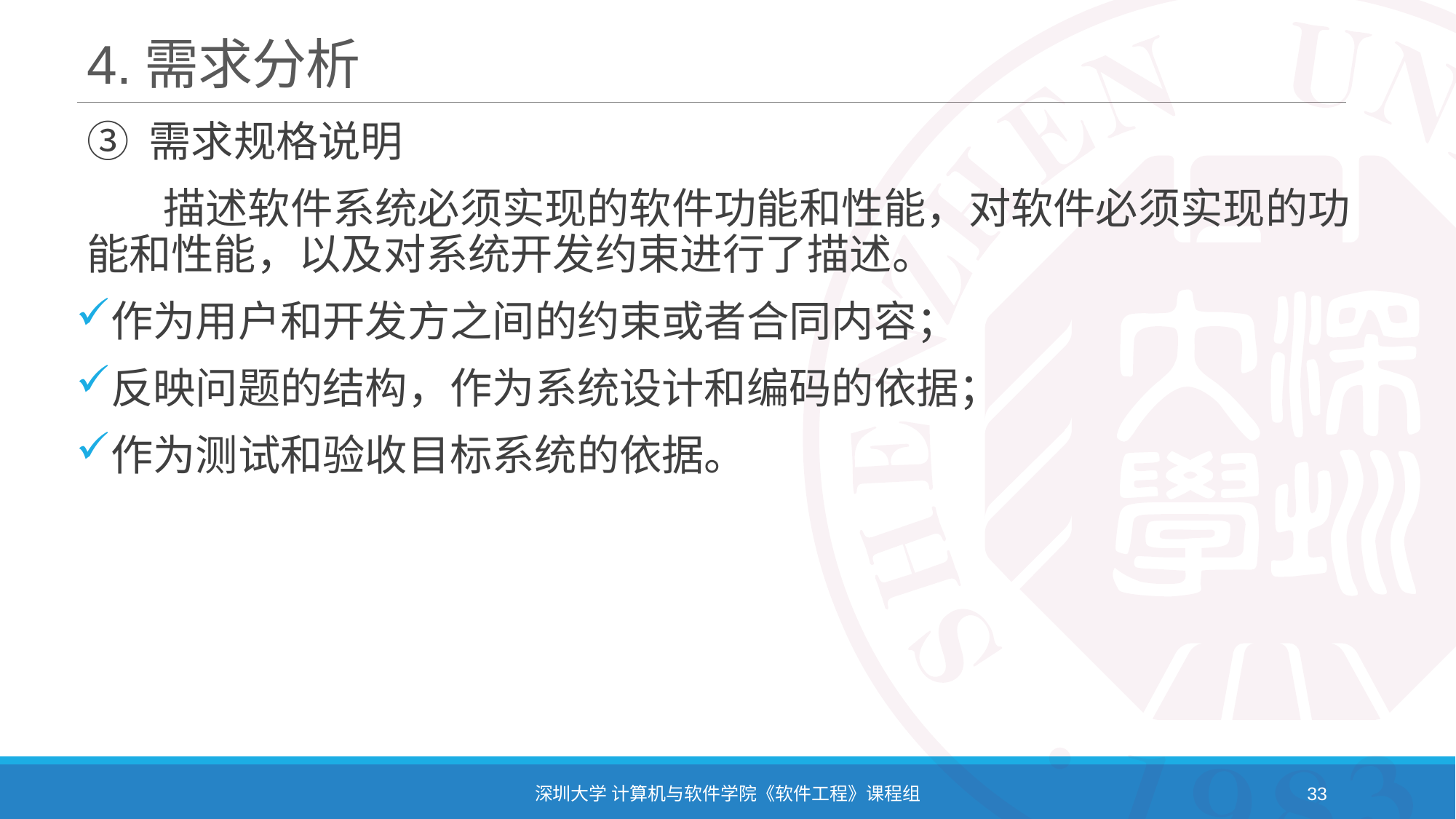

# 4.需求分析
③ 需求规格说明
       描述软件系统必须实现的软件功能和性能，对软件必须实现的功能和性能，以及对系统开发约束进行了描述。
作为用户和开发方之间的约束或者合同内容；
反映问题的结构，作为系统设计和编码的依据；
作为测试和验收目标系统的依据。

深圳大学 计算机与软件学院《软件工程》课程组
33